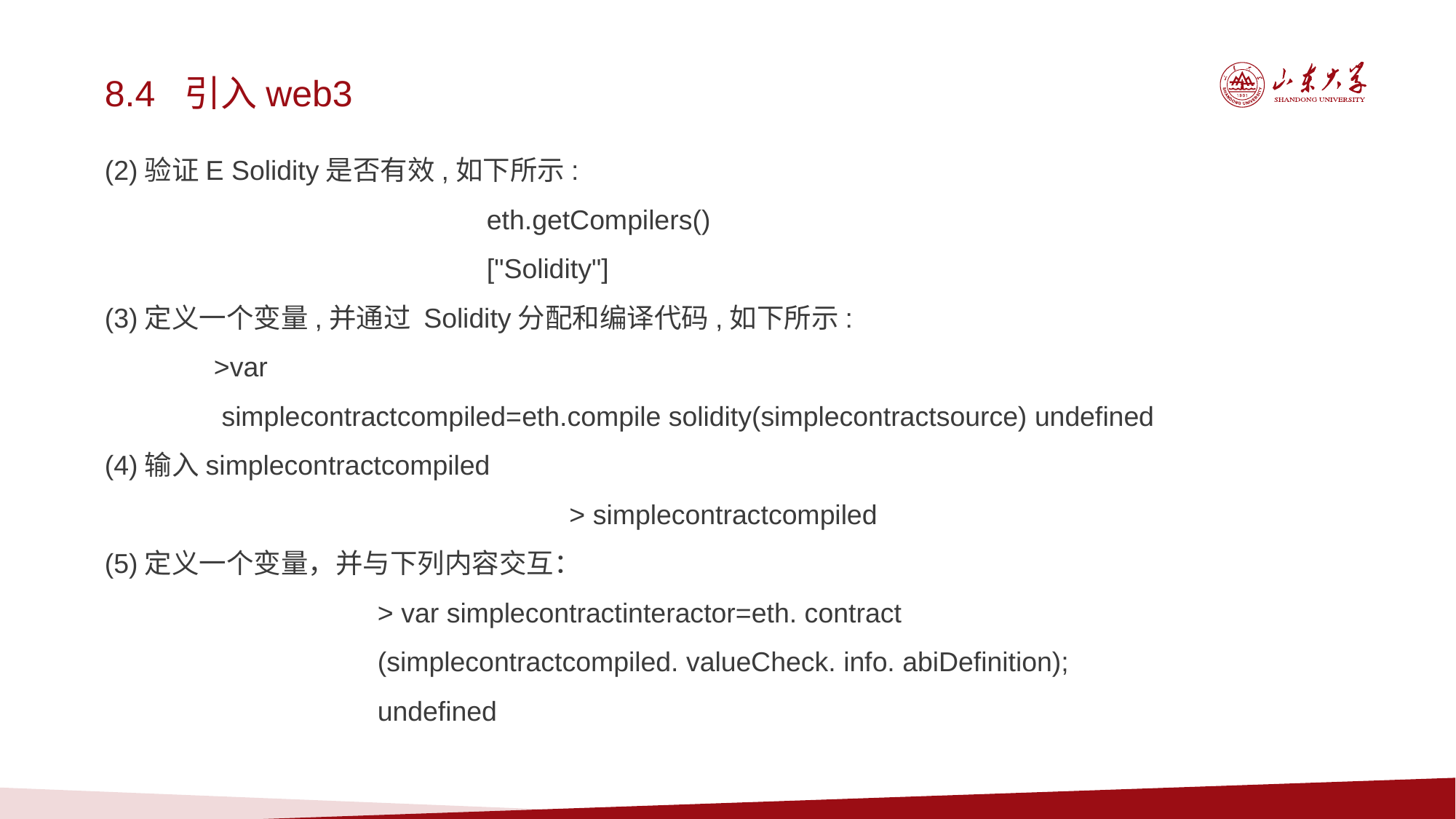

8.4  引入web3
(2)验证E Solidity是否有效,如下所示:
eth.getCompilers()
["Solidity"]
(3)定义一个变量,并通过 Solidity分配和编译代码,如下所示:
>var
 simplecontractcompiled=eth.compile solidity(simplecontractsource) undefined
(4)输入simplecontractcompiled
> simplecontractcompiled
(5)定义一个变量，并与下列内容交互：
> var simplecontractinteractor=eth. contract
(simplecontractcompiled. valueCheck. info. abiDefinition);
undefined